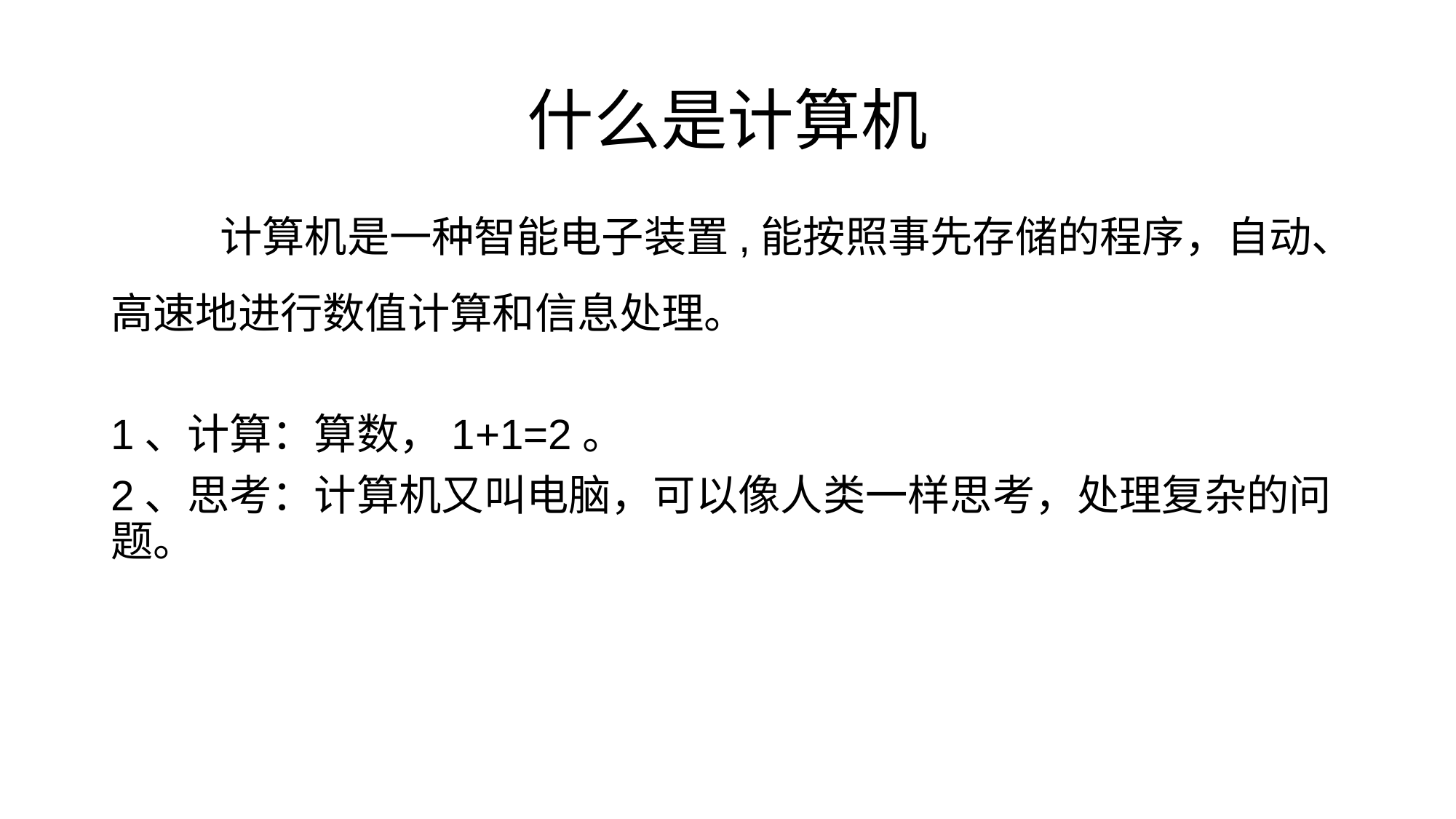

# 什么是计算机
	计算机是一种智能电子装置,能按照事先存储的程序，自动、高速地进行数值计算和信息处理。

1、计算：算数，1+1=2。
2、思考：计算机又叫电脑，可以像人类一样思考，处理复杂的问题。